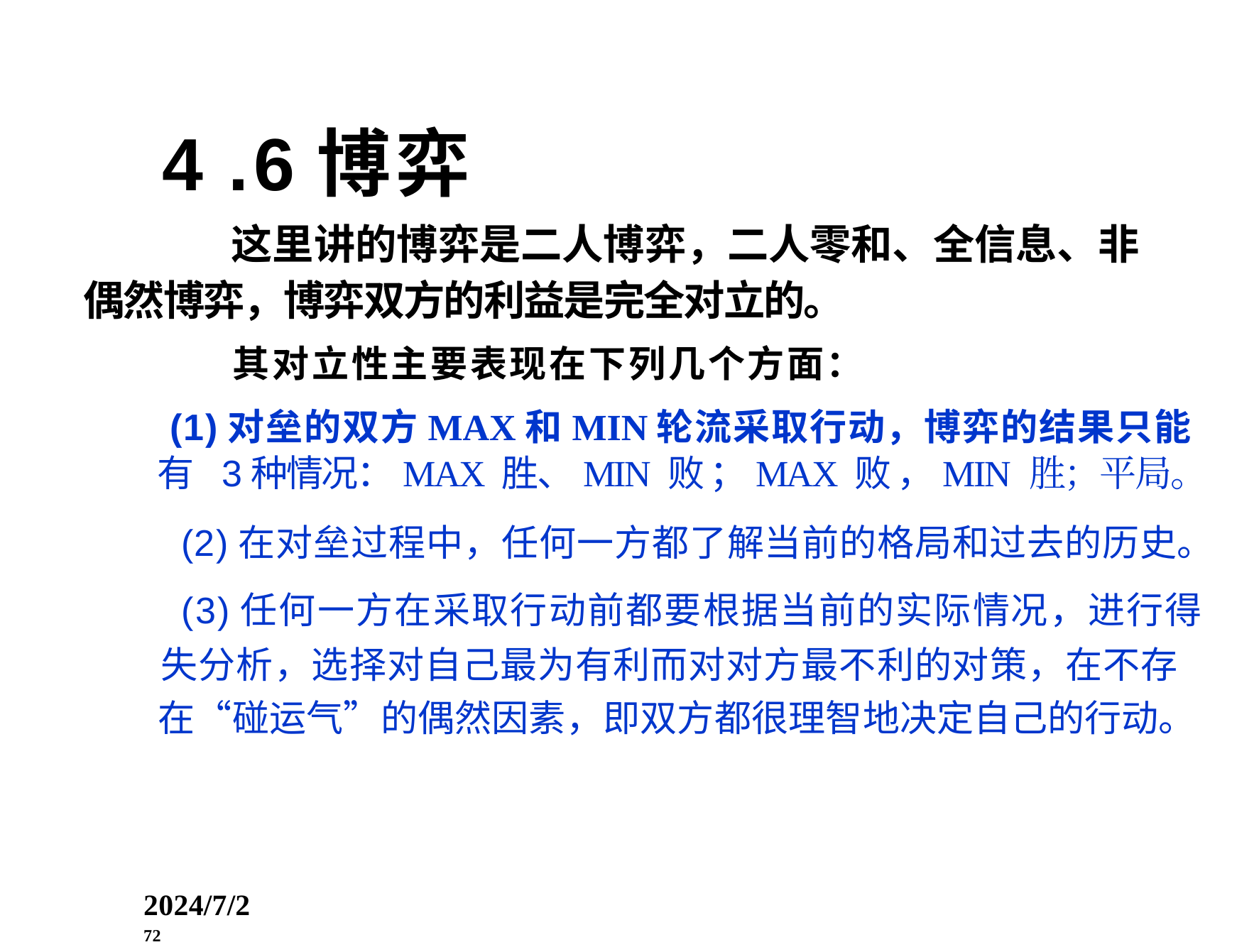

4 .6博弈
这里讲的博弈是二人博弈，二人零和、全信息、非
偶然博弈，博弈双方的利益是完全对立的。
其对立性主要表现在下列几个方面：
(1)对垒的双方MAX和MIN轮流采取行动，博弈的结果只能有  3种情况：MAX 胜、MIN 败 ；MAX 败 ，MIN 胜；平局。
(2)在对垒过程中，任何一方都了解当前的格局和过去的历史。
(3)任何一方在采取行动前都要根据当前的实际情况，进行得
失分析，选择对自己最为有利而对对方最不利的对策，在不存   在“碰运气”的偶然因素，即双方都很理智地决定自己的行动。

2024/7/2                                                                                                         72